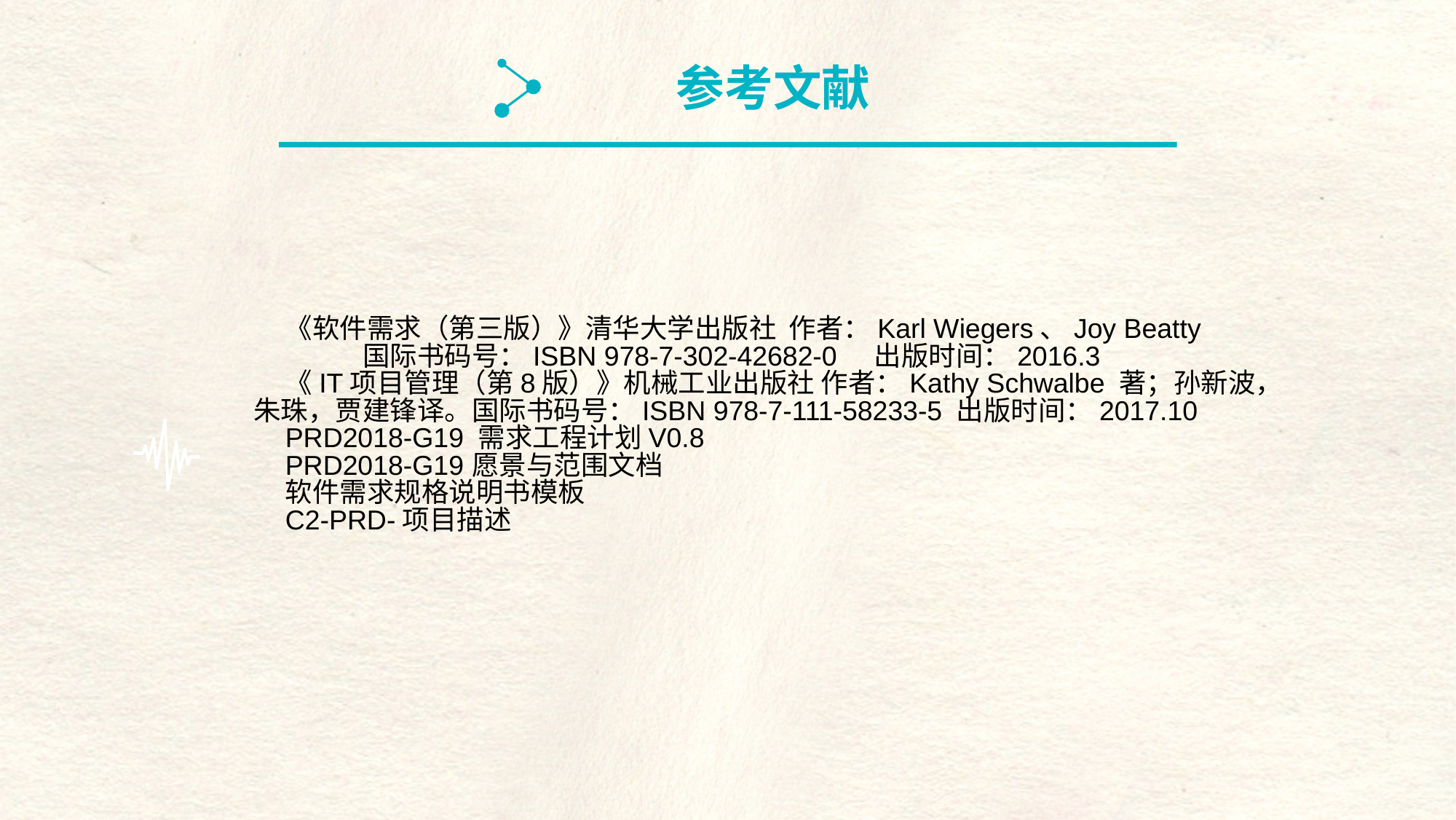

参考文献

《软件需求（第三版）》清华大学出版社  作者：Karl Wiegers、Joy Beatty
 	国际书码号：ISBN 978-7-302-42682-0    出版时间：2016.3
《IT项目管理（第8版）》机械工业出版社 作者：Kathy Schwalbe 著；孙新波，朱珠，贾建锋译。国际书码号：ISBN 978-7-111-58233-5 出版时间：2017.10
PRD2018-G19 需求工程计划V0.8
PRD2018-G19	愿景与范围文档
软件需求规格说明书模板
C2-PRD-项目描述